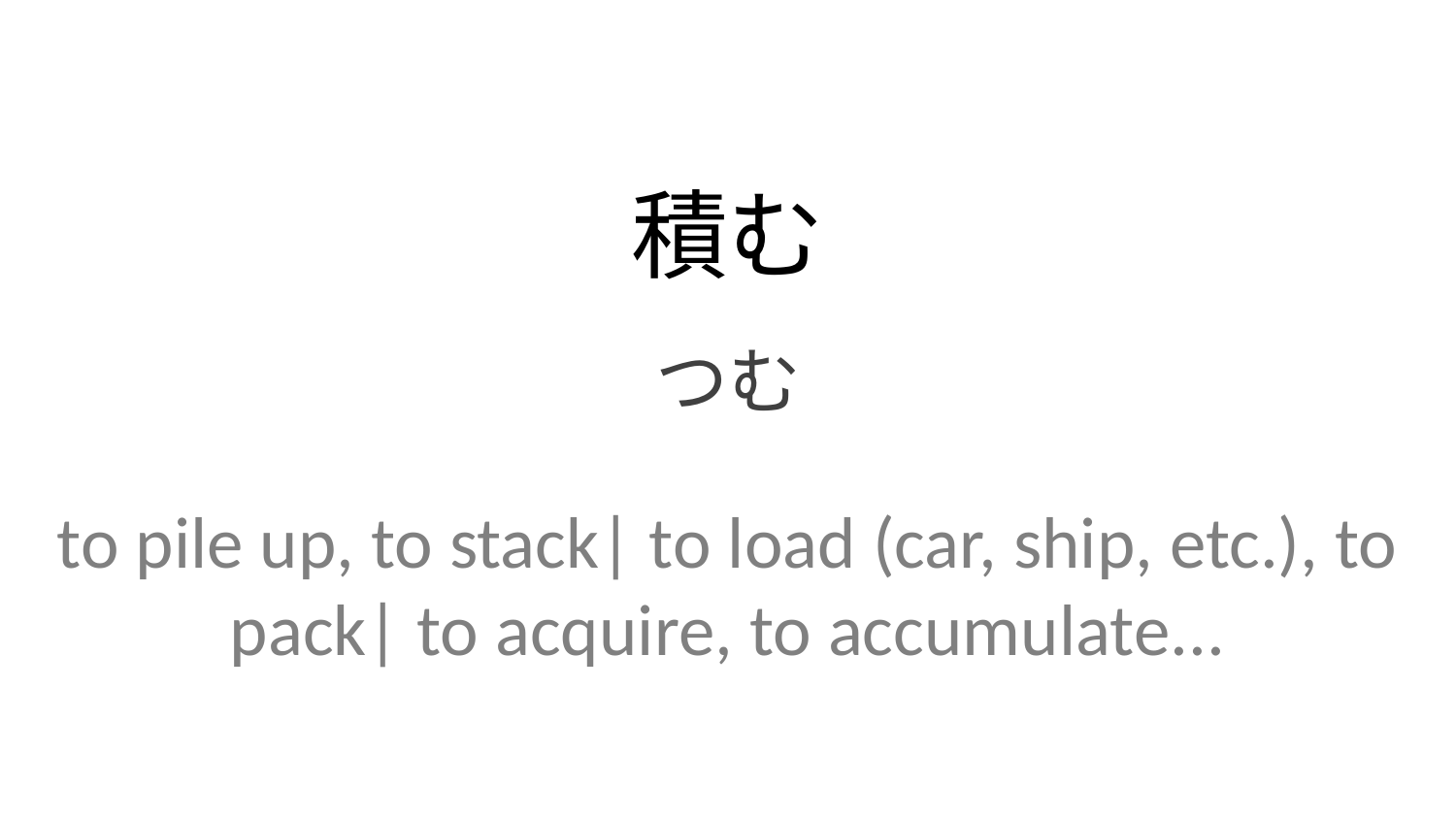

積む

つむ
to pile up, to stack| to load (car, ship, etc.), to pack| to acquire, to accumulate...